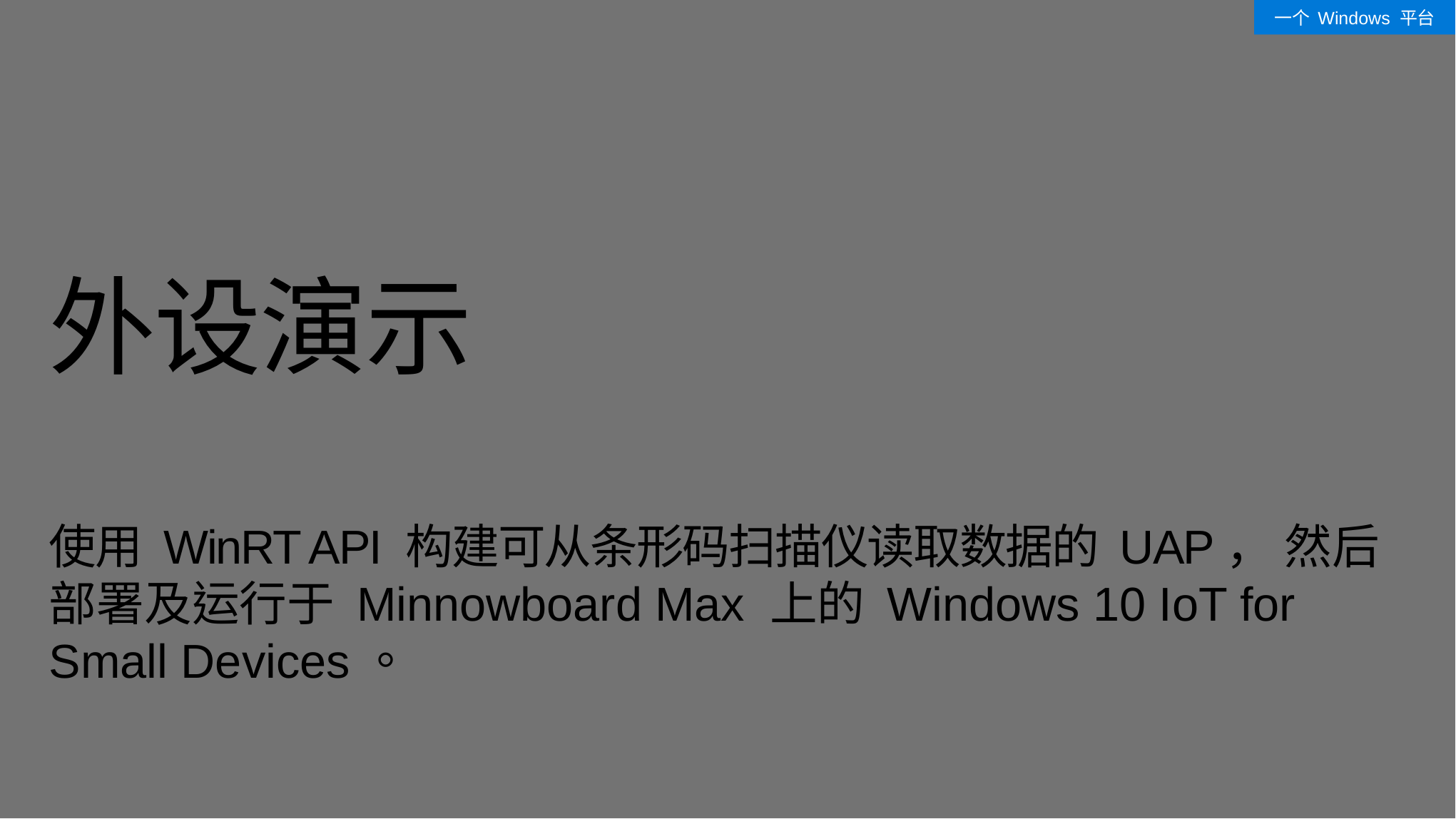

一个 Windows 平台
# 外设演示 使用 WinRT API 构建可从条形码扫描仪读取数据的 UAP， 然后部署及运行于 Minnowboard Max 上的 Windows 10 IoT for Small Devices。